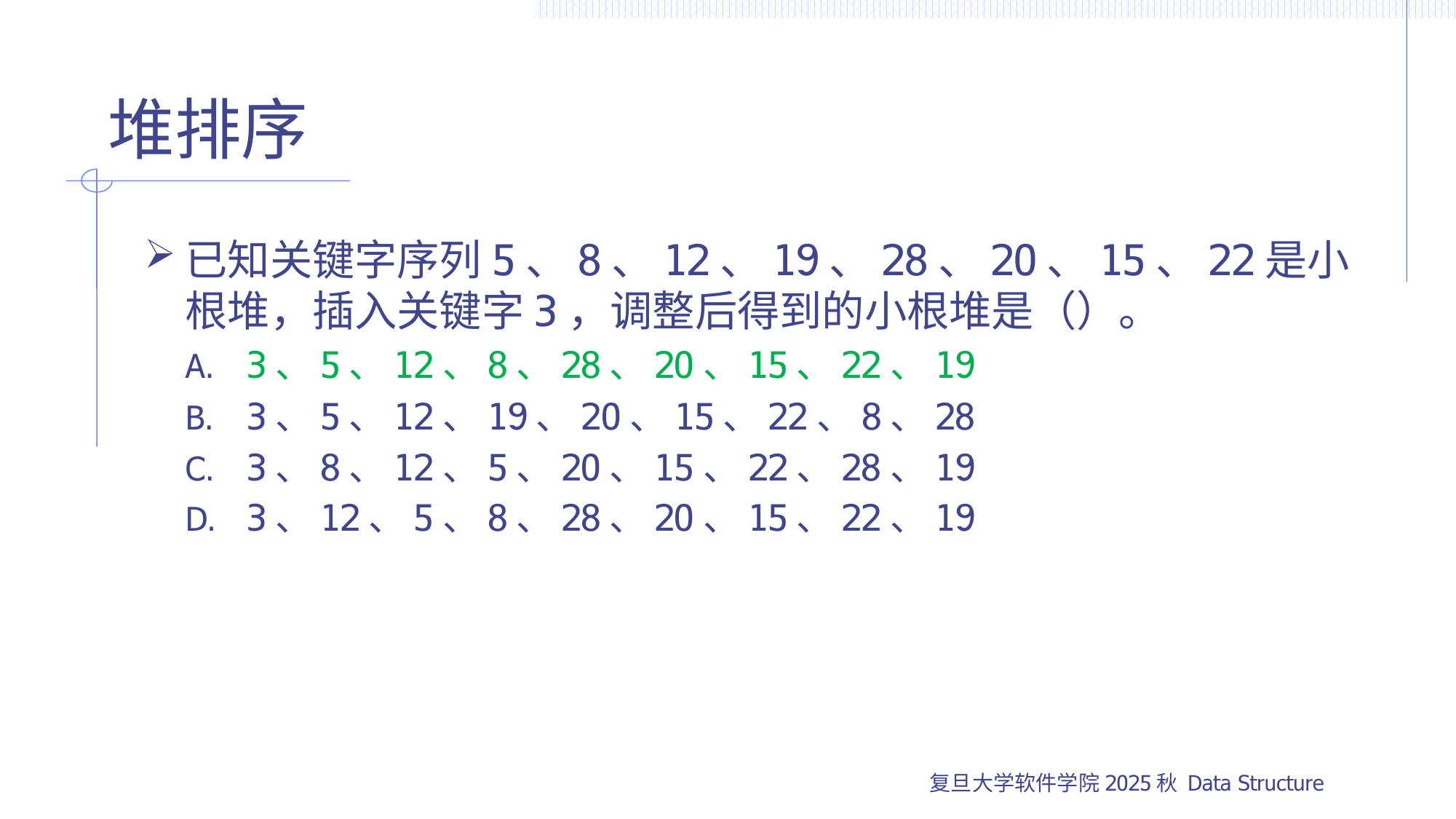

# 堆排序
已知关键字序列5、8、12、19、28、20、15、22是小根堆，插入关键字3，调整后得到的小根堆是（）。
3、5、12、8、28、20、15、22、19
3、5、12、19、20、15、22、8、28
3、8、12、5、20、15、22、28、19
3、12、5、8、28、20、15、22、19